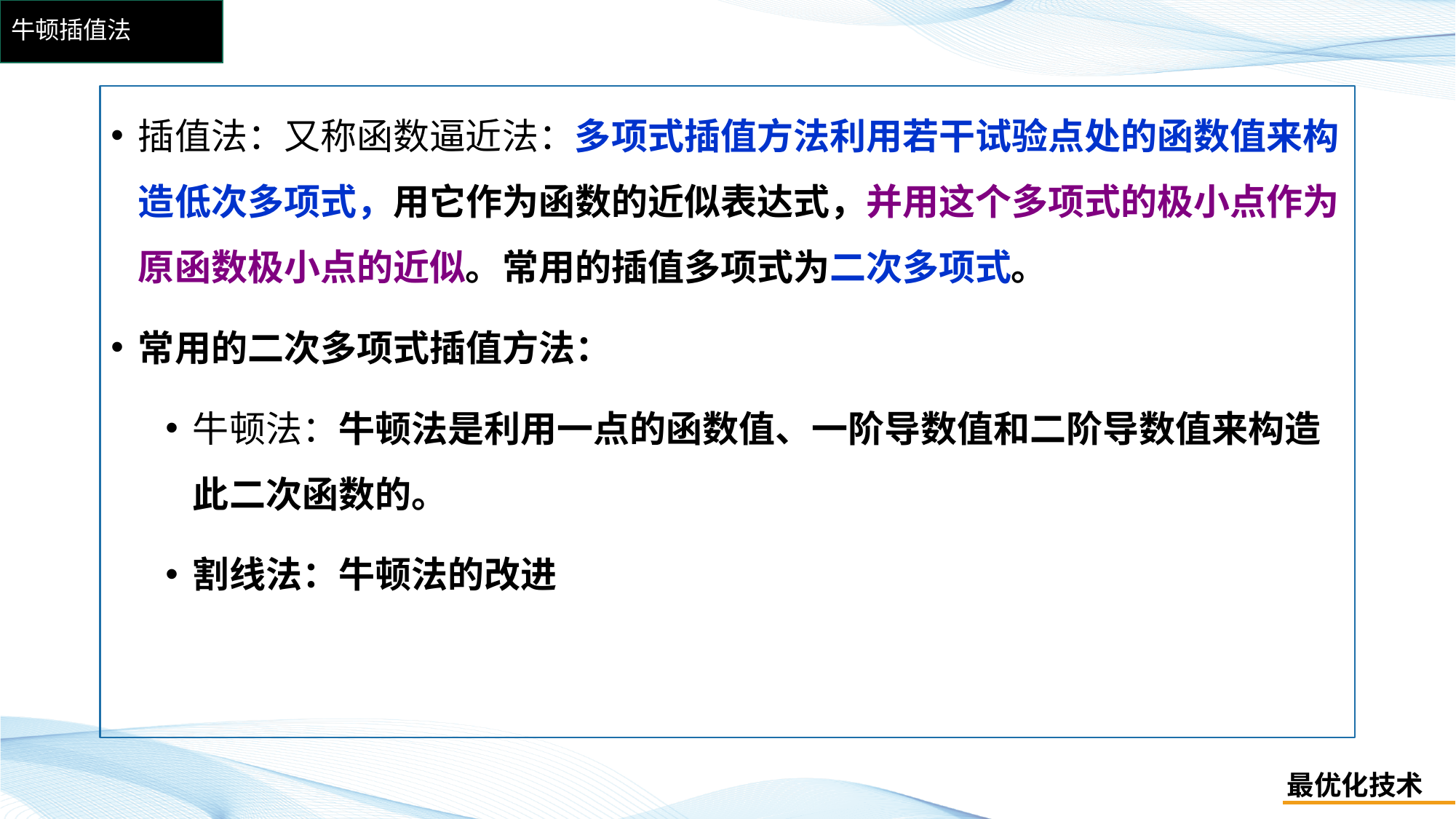

# 牛顿插值法
插值法：又称函数逼近法：多项式插值方法利用若干试验点处的函数值来构造低次多项式，用它作为函数的近似表达式，并用这个多项式的极小点作为原函数极小点的近似。常用的插值多项式为二次多项式。
常用的二次多项式插值方法：
牛顿法：牛顿法是利用一点的函数值、一阶导数值和二阶导数值来构造此二次函数的。
割线法：牛顿法的改进